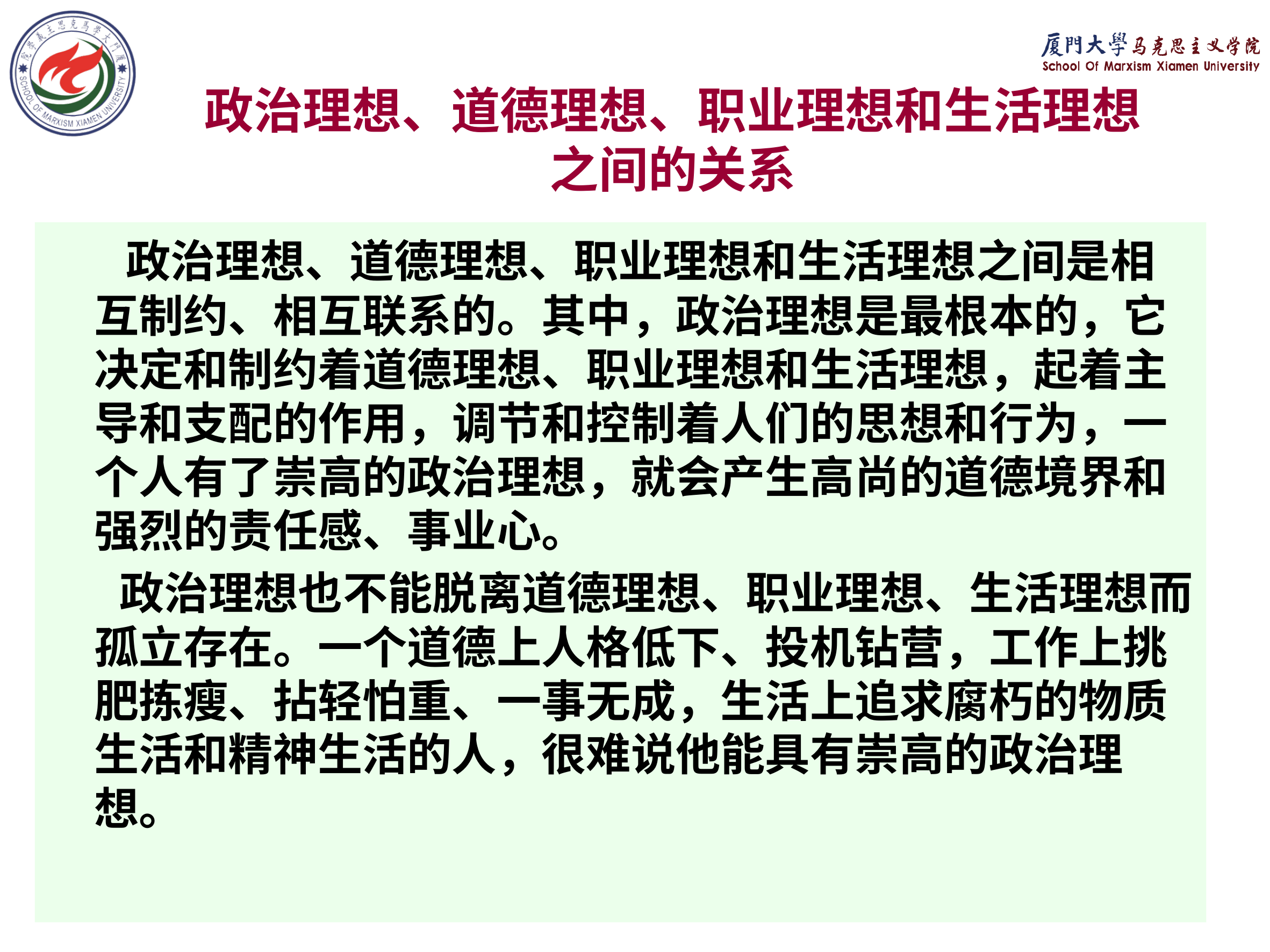

政治理想、道德理想、职业理想和生活理想
之间的关系
      政治理想、道德理想、职业理想和生活理想之间是相互制约、相互联系的。其中，政治理想是最根本的，它决定和制约着道德理想、职业理想和生活理想，起着主导和支配的作用，调节和控制着人们的思想和行为，一个人有了崇高的政治理想，就会产生高尚的道德境界和强烈的责任感、事业心。
      政治理想也不能脱离道德理想、职业理想、生活理想而孤立存在。一个道德上人格低下、投机钻营，工作上挑肥拣瘦、拈轻怕重、一事无成，生活上追求腐朽的物质生活和精神生活的人，很难说他能具有崇高的政治理想。